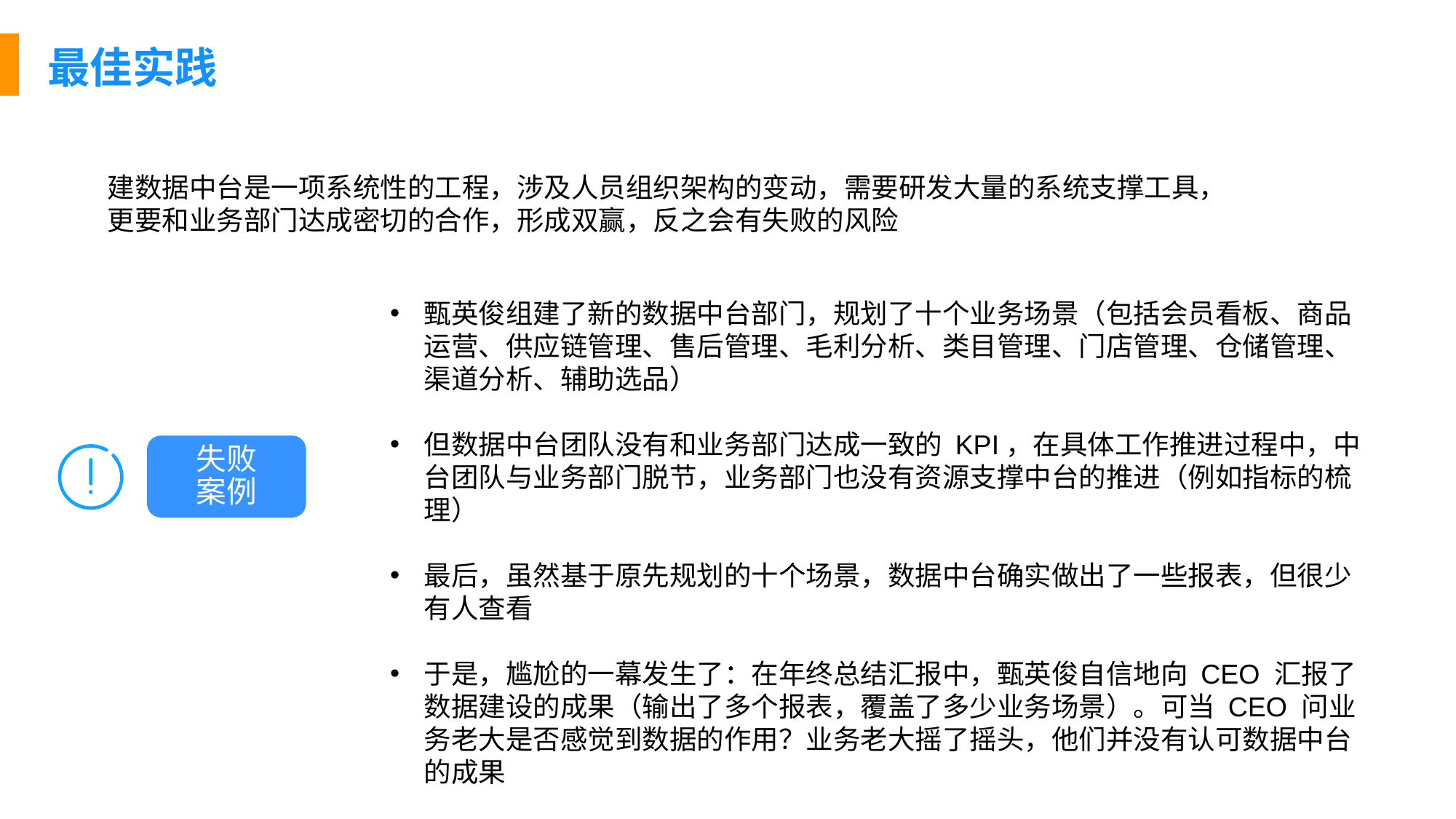

最佳实践
建数据中台是一项系统性的工程，涉及人员组织架构的变动，需要研发大量的系统支撑工具，
更要和业务部门达成密切的合作，形成双赢，反之会有失败的风险
甄英俊组建了新的数据中台部门，规划了十个业务场景（包括会员看板、商品运营、供应链管理、售后管理、毛利分析、类目管理、门店管理、仓储管理、渠道分析、辅助选品）

但数据中台团队没有和业务部门达成一致的 KPI，在具体工作推进过程中，中台团队与业务部门脱节，业务部门也没有资源支撑中台的推进（例如指标的梳理）

最后，虽然基于原先规划的十个场景，数据中台确实做出了一些报表，但很少有人查看

于是，尴尬的一幕发生了：在年终总结汇报中，甄英俊自信地向 CEO 汇报了数据建设的成果（输出了多个报表，覆盖了多少业务场景）。可当 CEO 问业务老大是否感觉到数据的作用？业务老大摇了摇头，他们并没有认可数据中台的成果
失败案例